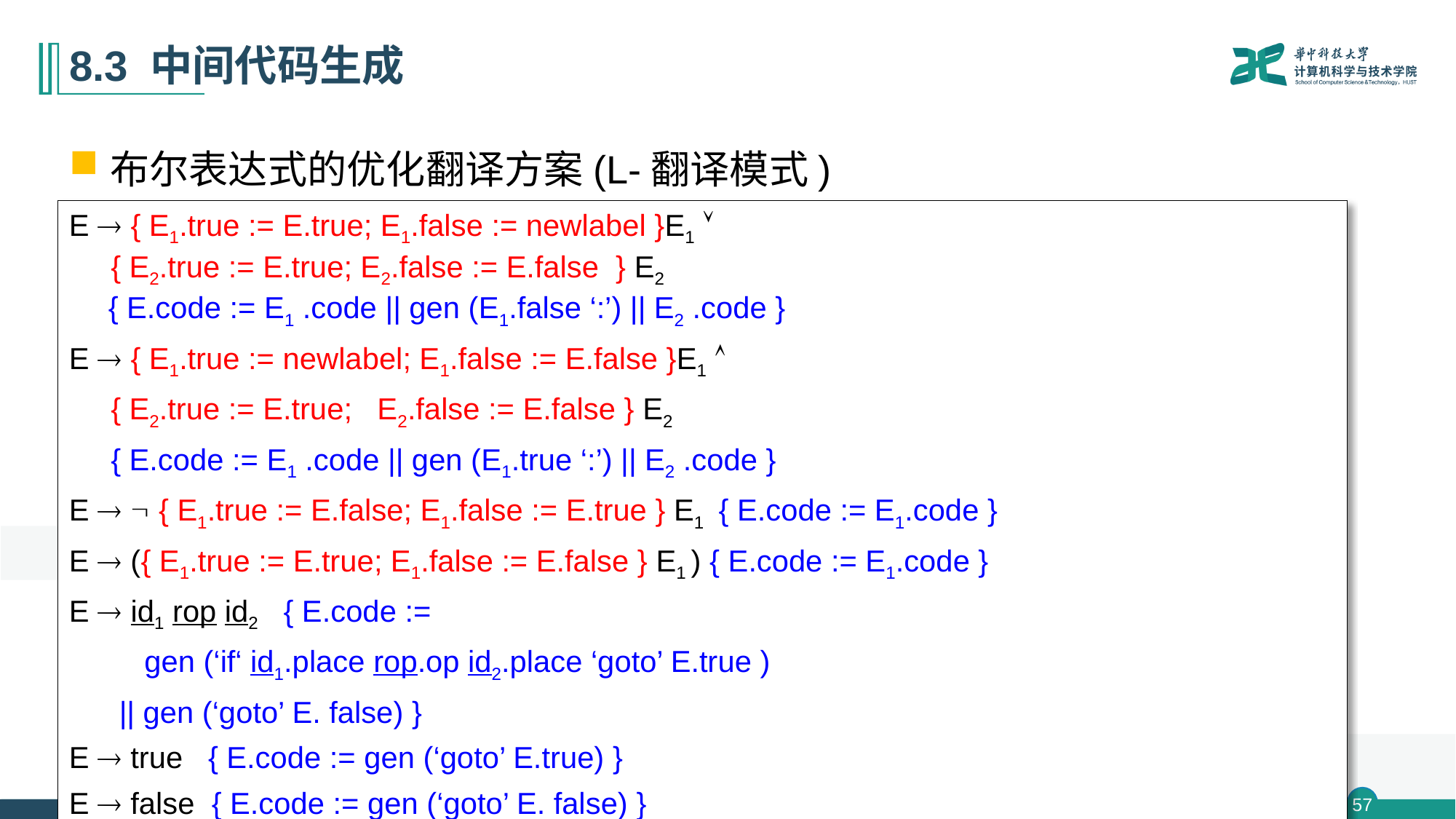

# 8.3 中间代码生成
布尔表达式的优化翻译方案(L-翻译模式)

E → { E1.true := E.true; E1.false := newlabel }E1 ∨
     { E2.true := E.true; E2.false := E.false  } E2
        { E.code := E1 .code || gen (E1.false ‘:’) || E2 .code }
E → { E1.true := newlabel; E1.false := E.false }E1 ∧
     { E2.true := E.true;   E2.false := E.false } E2
     { E.code := E1 .code || gen (E1.true ‘:’) || E2 .code }
E → ¬ { E1.true := E.false; E1.false := E.true } E1   { E.code := E1.code }
E → ({ E1.true := E.true; E1.false := E.false } E1 ) { E.code := E1.code }
E → id1 rop id2   { E.code :=
         gen (‘if‘ id1.place rop.op id2.place ‘goto’ E.true )
      || gen (‘goto’ E. false) }
E → true   { E.code := gen (‘goto’ E.true) }
E → false  { E.code := gen (‘goto’ E. false) }